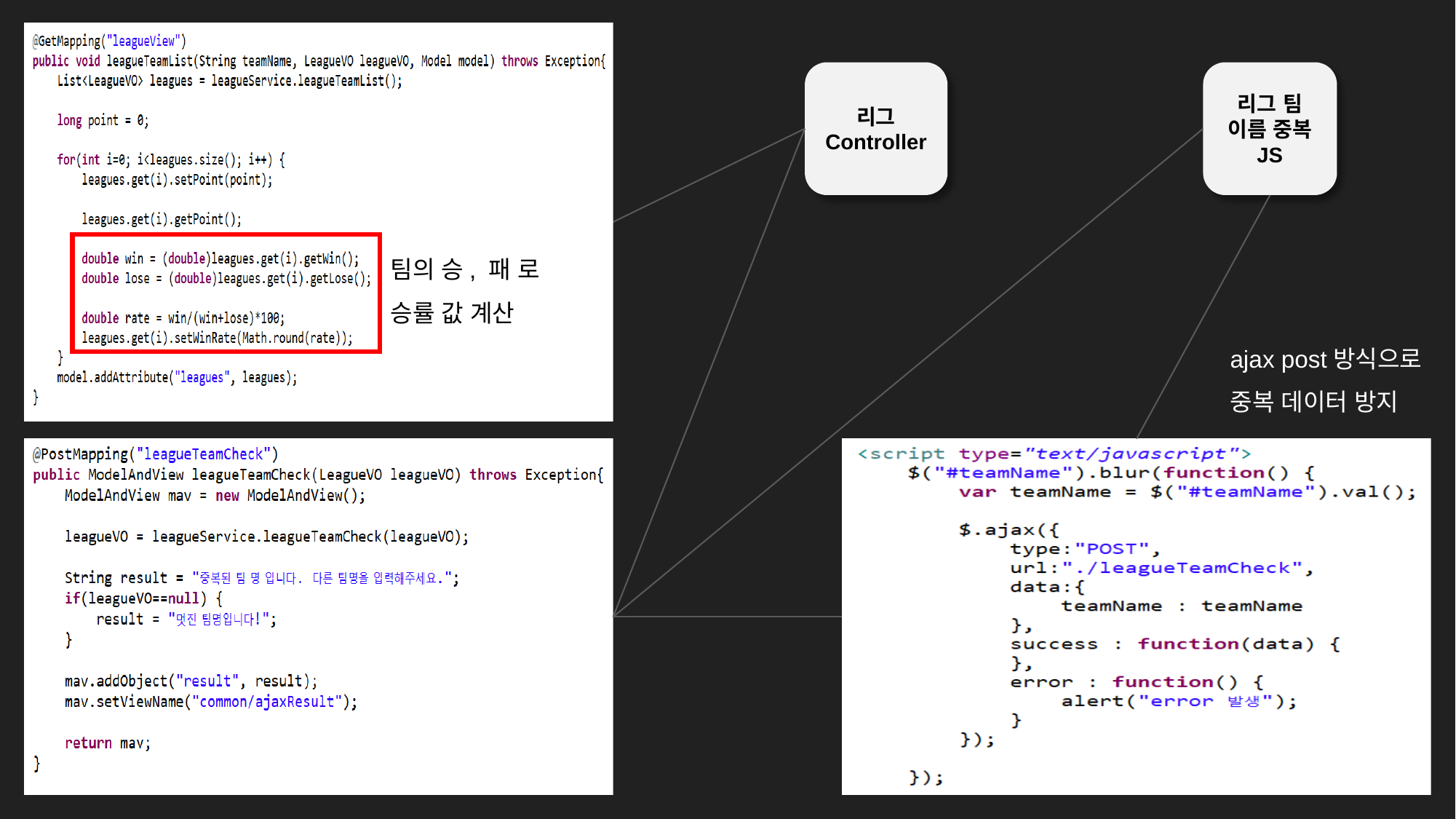

리그 Controller
리그 팀 이름 중복 JS

팀의 승, 패 로
승률 값 계산
ajax post방식으로 중복 데이터 방지